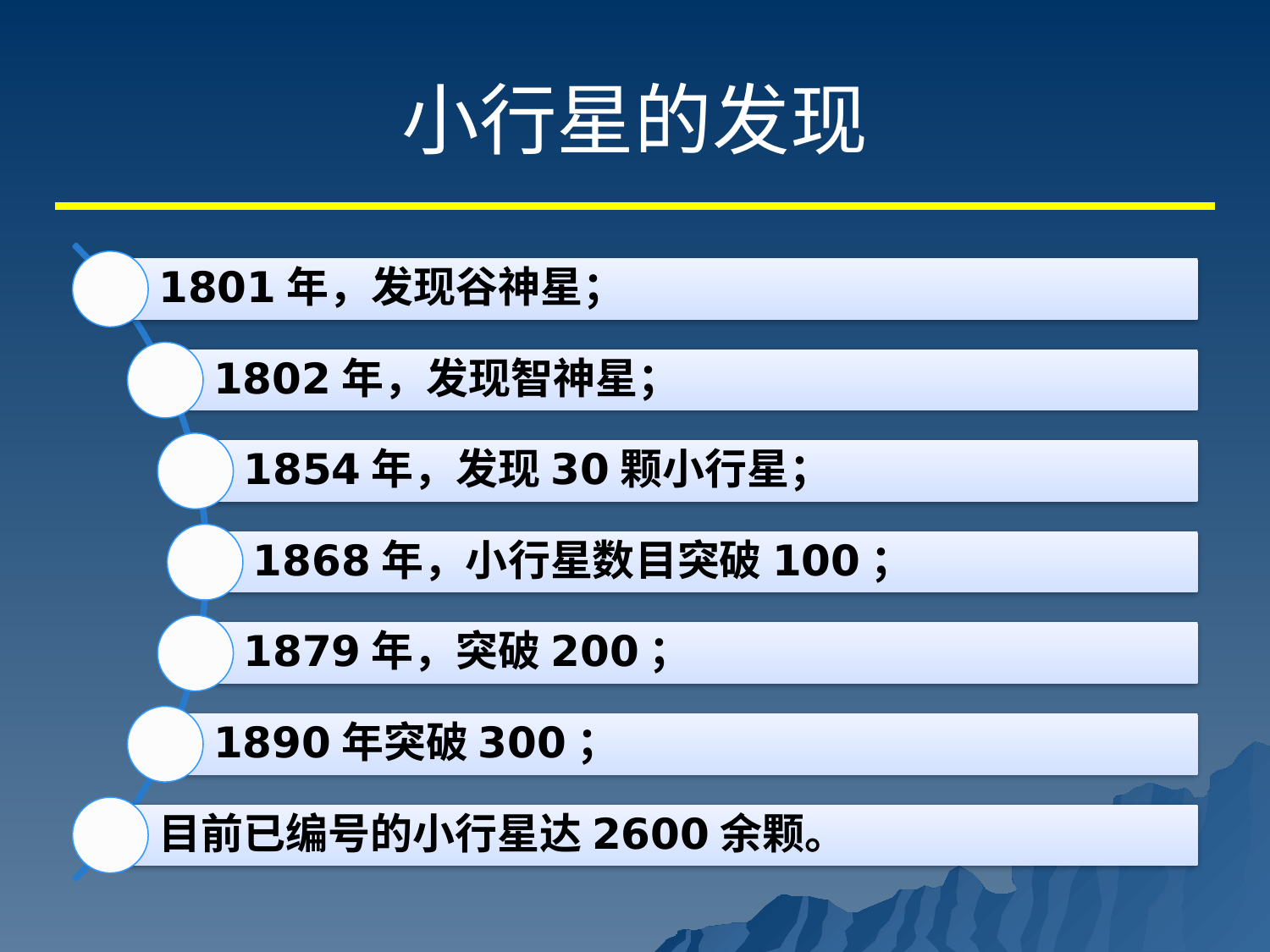

# 小行星的发现
1801年，发现谷神星；
1802年，发现智神星；
1854年，发现30颗小行星；
1868年，小行星数目突破100；
1879年，突破200；
1890年突破300；
目前已编号的小行星达2600余颗。